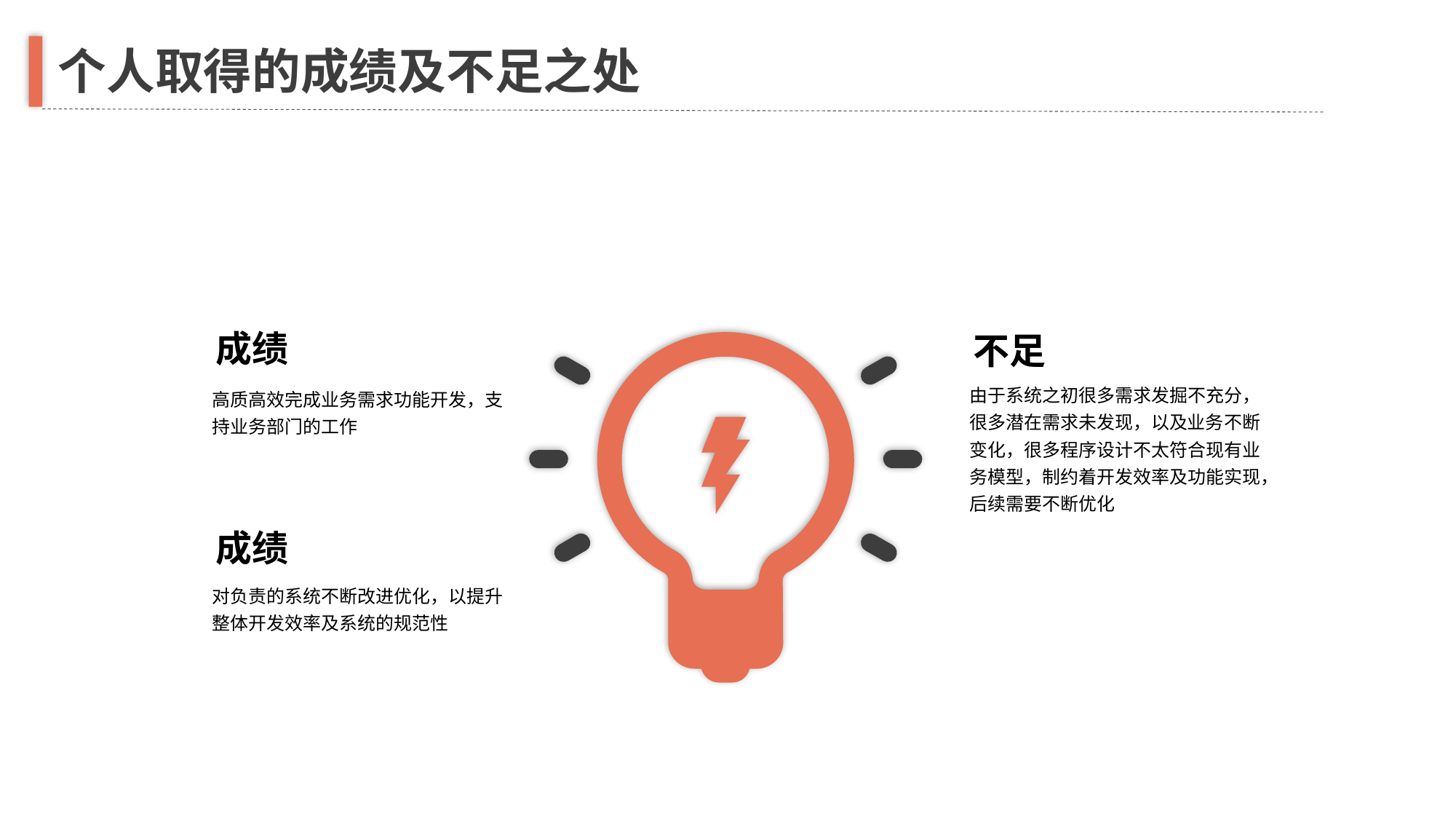

个人取得的成绩及不足之处

成绩
不足

由于系统之初很多需求发掘不充分，很多潜在需求未发现，以及业务不断变化，很多程序设计不太符合现有业务模型，制约着开发效率及功能实现，后续需要不断优化
高质高效完成业务需求功能开发，支持业务部门的工作
成绩
对负责的系统不断改进优化，以提升整体开发效率及系统的规范性